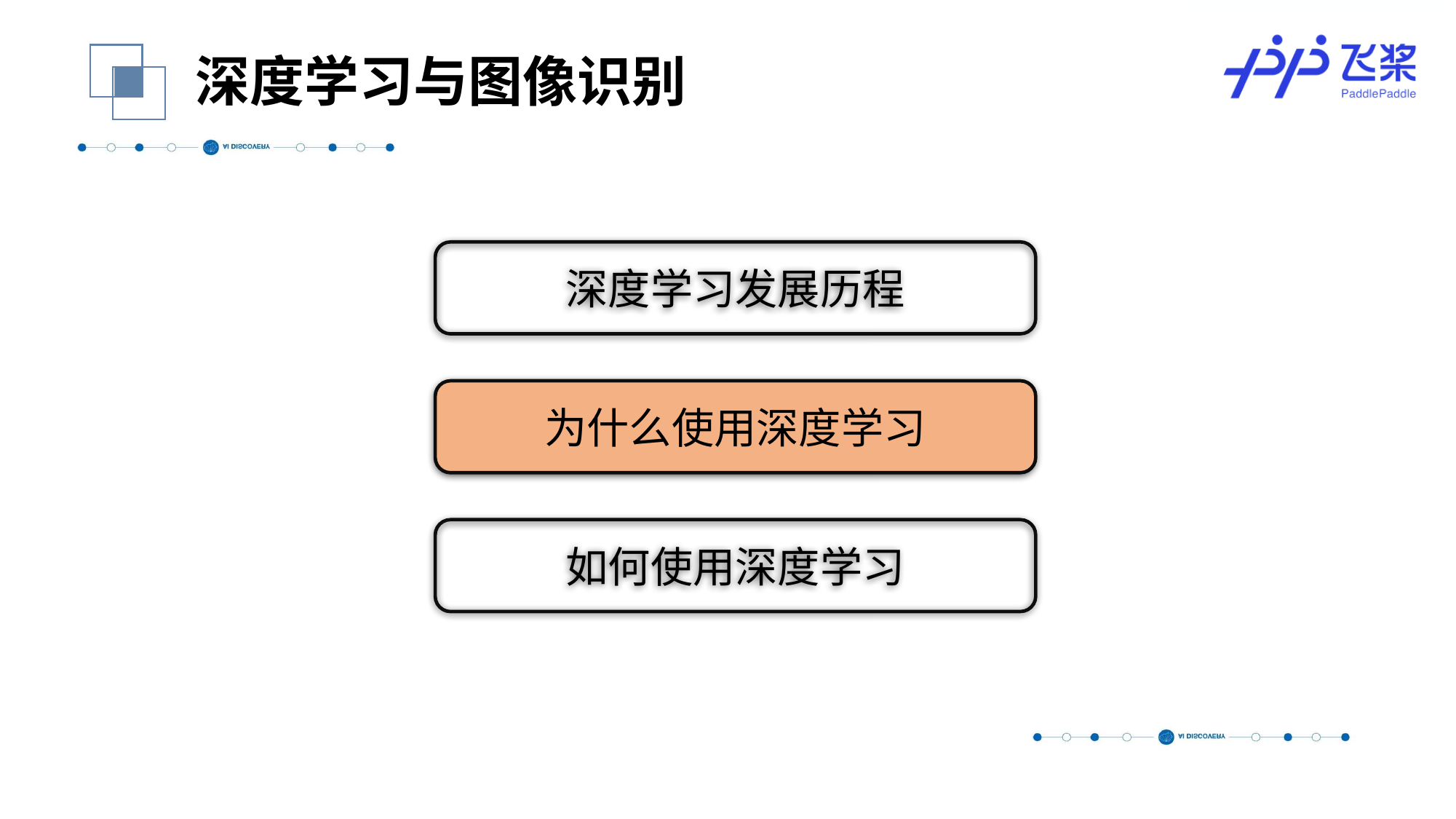

深度学习与图像识别
深度学习发展历程
为什么使用深度学习
如何使用深度学习